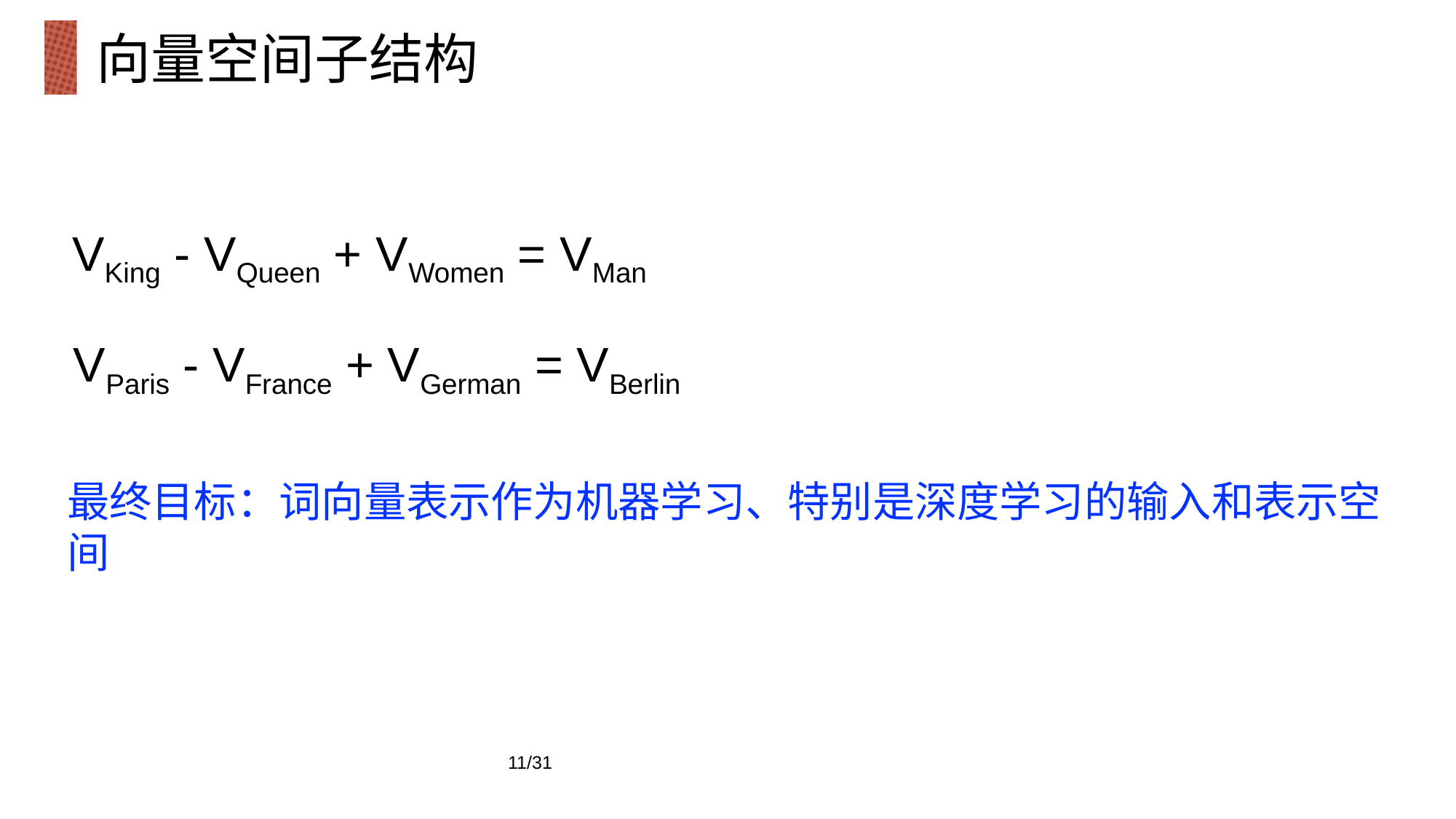

向量空间子结构

VKing - VQueen + VWomen = VMan
VParis - VFrance + VGerman = VBerlin
最终目标：词向量表示作为机器学习、特别是深度学习的输入和表示空间
11/31